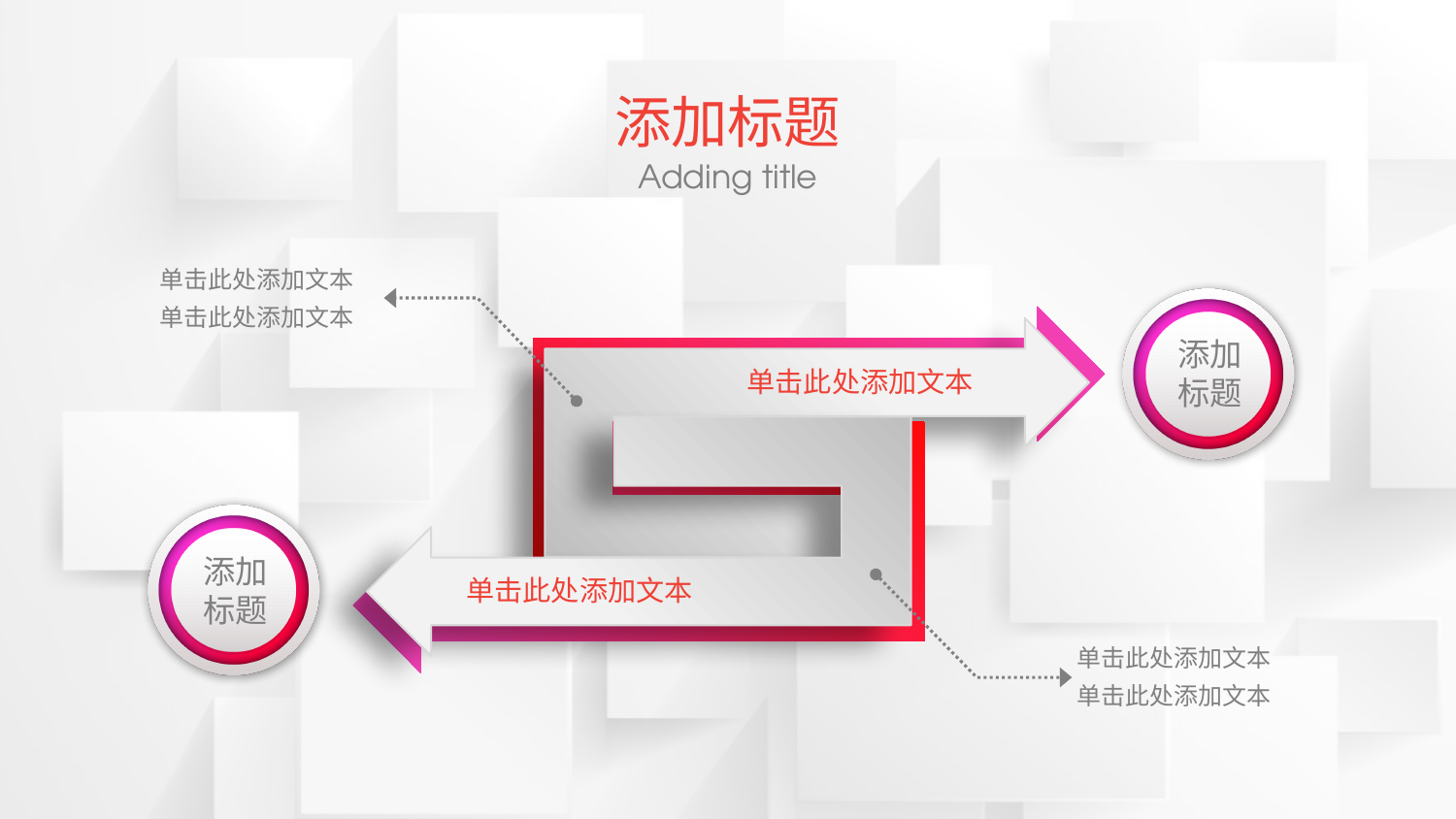

添加标题
Adding title
单击此处添加文本
单击此处添加文本

添加
标题

单击此处添加文本

单击此处添加文本

添加
标题

单击此处添加文本
单击此处添加文本